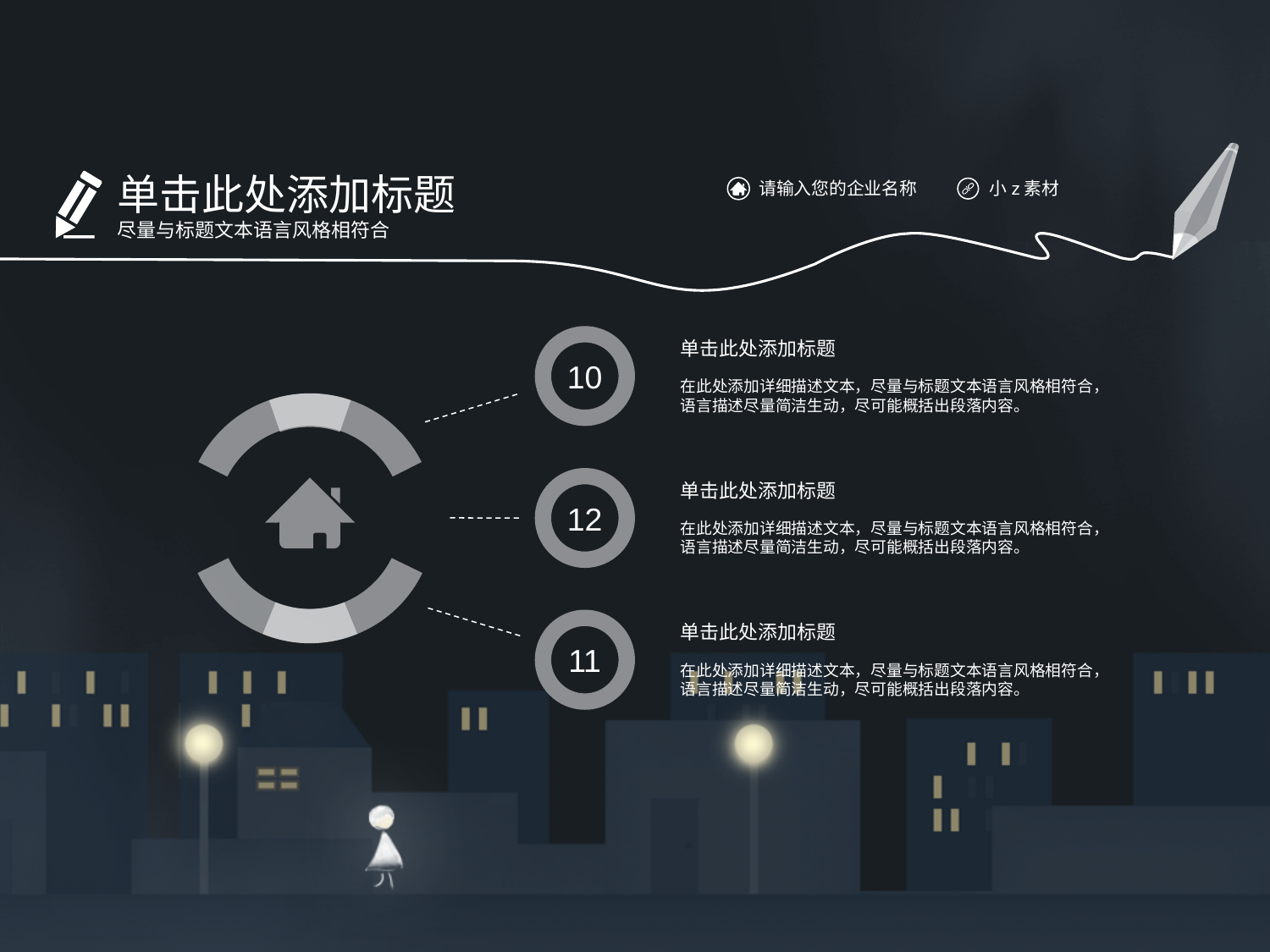

单击此处添加标题
尽量与标题文本语言风格相符合
请输入您的企业名称

小z素材

10
单击此处添加标题
在此处添加详细描述文本，尽量与标题文本语言风格相符合，语言描述尽量简洁生动，尽可能概括出段落内容。

12
单击此处添加标题
在此处添加详细描述文本，尽量与标题文本语言风格相符合，语言描述尽量简洁生动，尽可能概括出段落内容。

11
单击此处添加标题
在此处添加详细描述文本，尽量与标题文本语言风格相符合，语言描述尽量简洁生动，尽可能概括出段落内容。